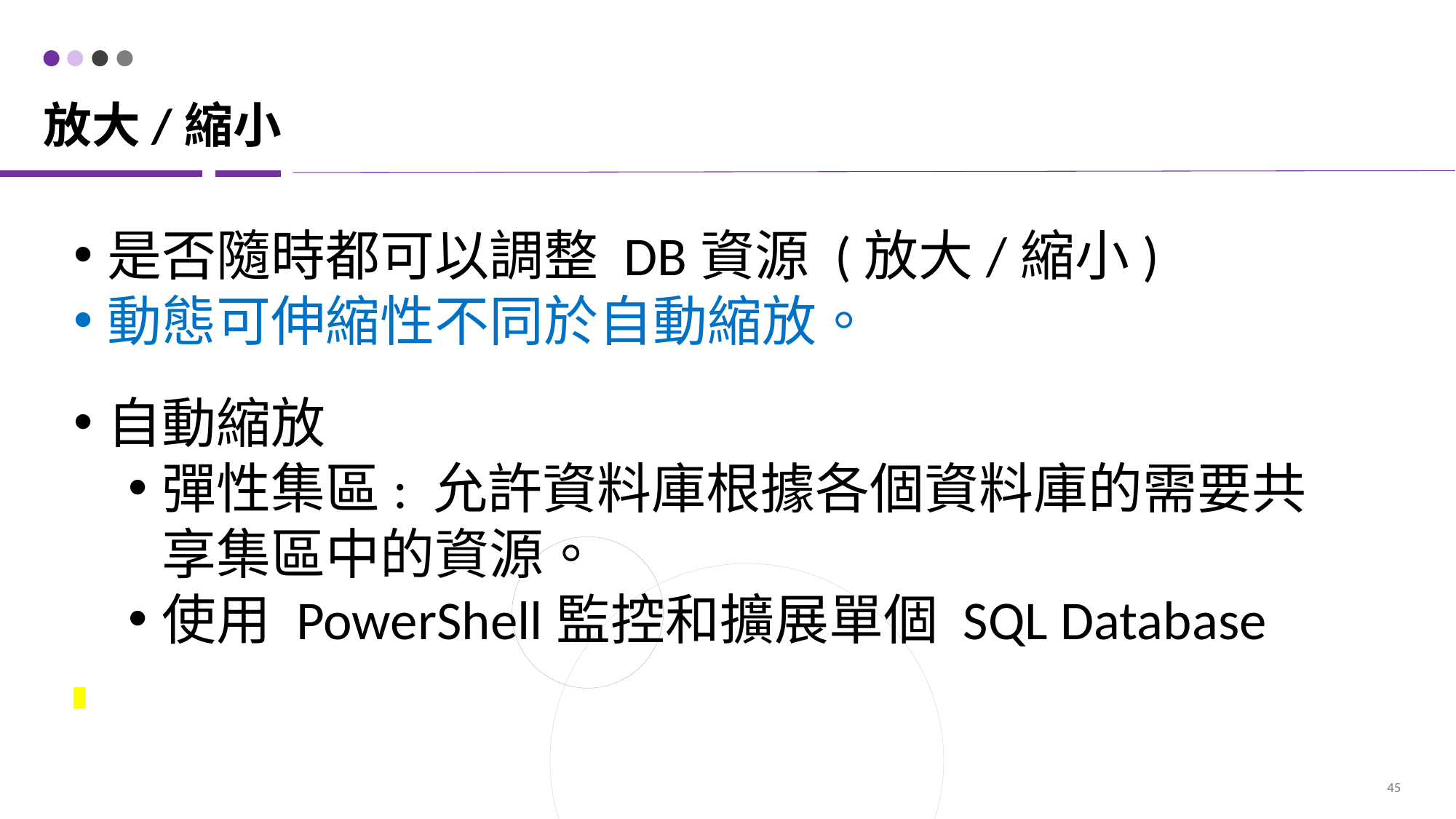

# 放大/縮小
是否隨時都可以調整 DB資源 (放大/縮小)
動態可伸縮性不同於自動縮放。

自動縮放
彈性集區: 允許資料庫根據各個資料庫的需要共享集區中的資源。
使用 PowerShell監控和擴展單個 SQL Database

45